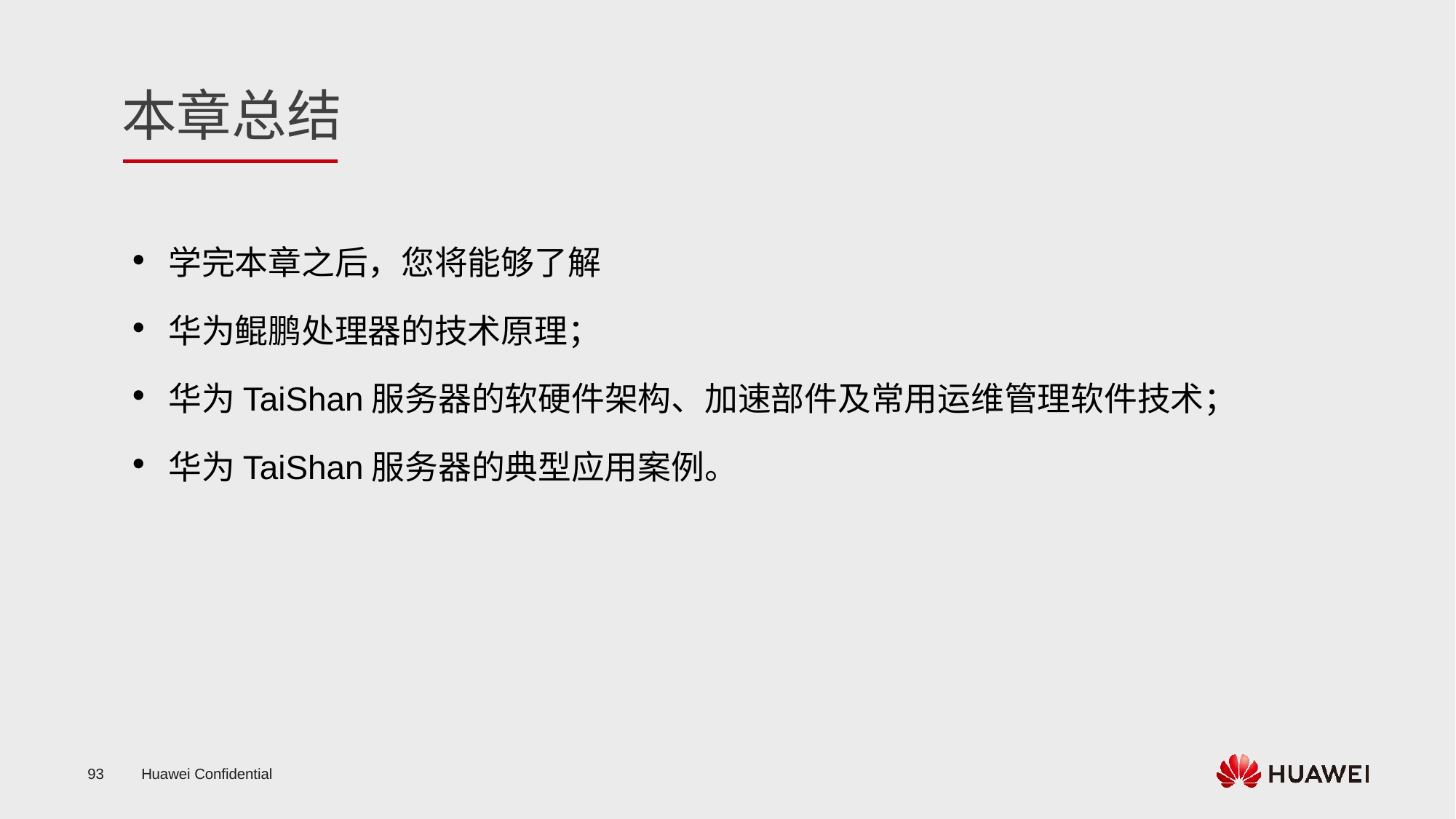

学完本章之后，您将能够了解
华为鲲鹏处理器的技术原理；
华为TaiShan服务器的软硬件架构、加速部件及常用运维管理软件技术；
华为TaiShan服务器的典型应用案例。